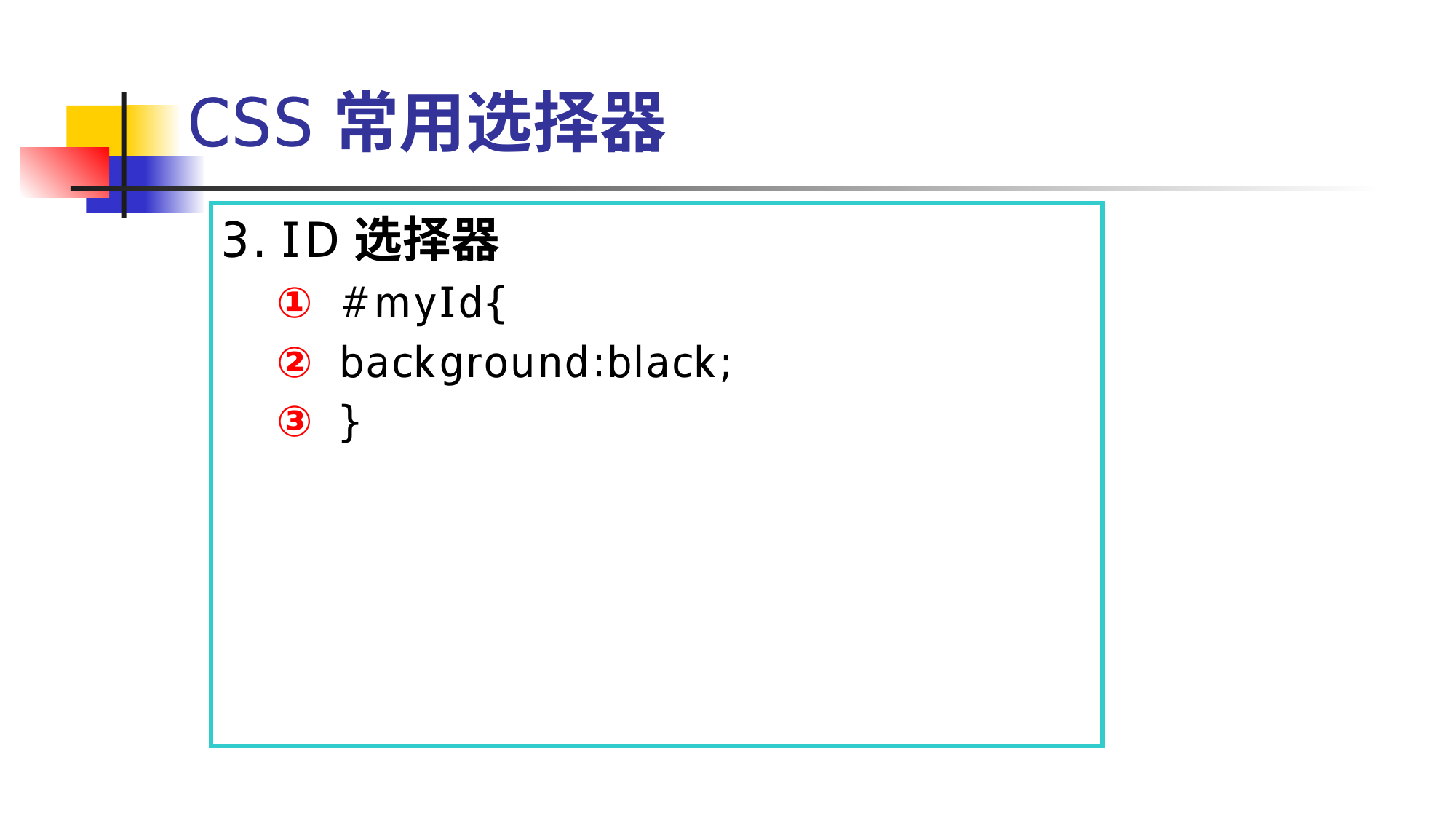

# CSS常用选择器
3. ID选择器
#myId{
background:black;
}